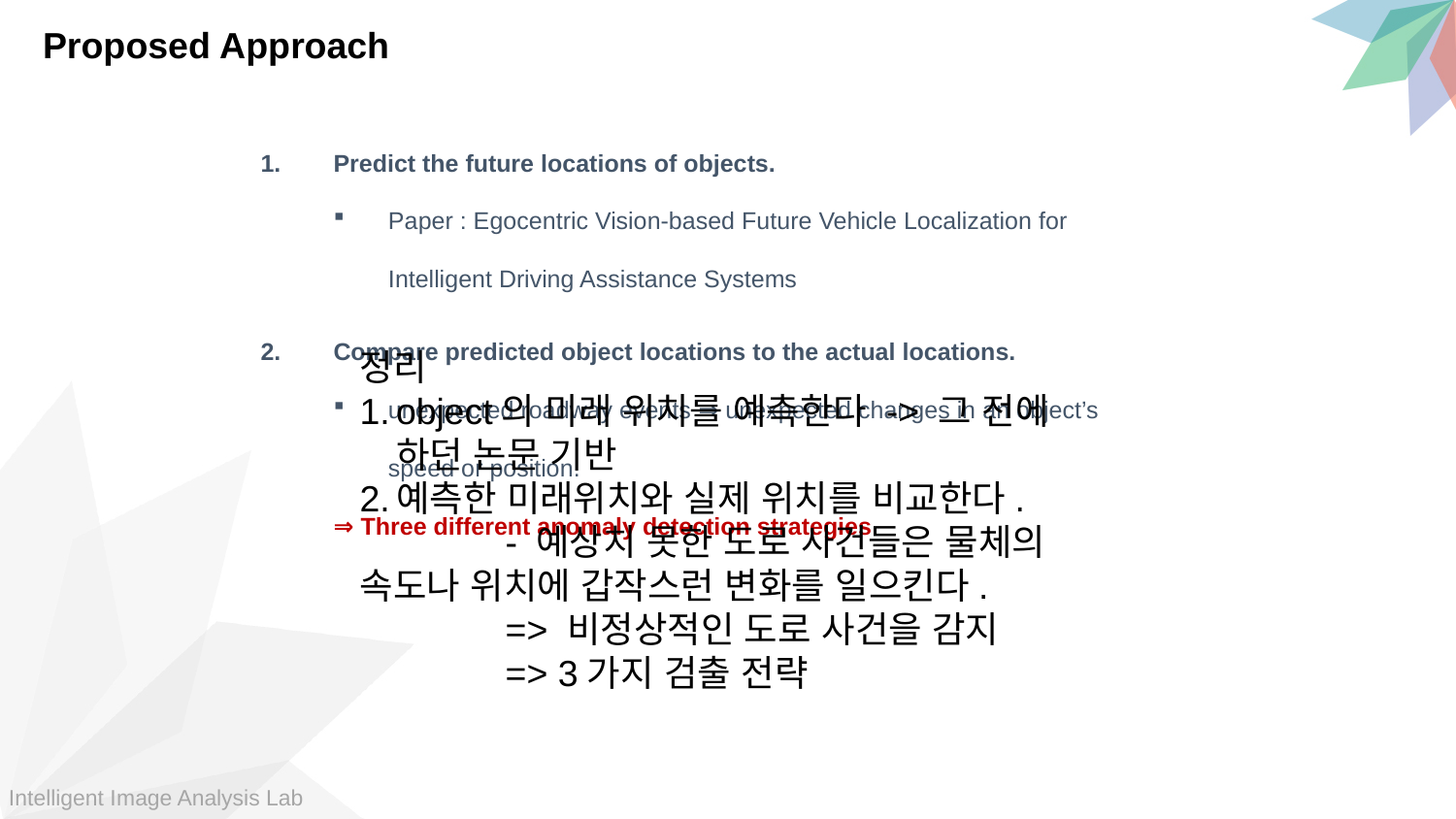

Proposed Approach
Predict the future locations of objects. d
Paper : Egocentric Vision-based Future Vehicle Localization for Intelligent Driving Assistance Systems
d
Compare predicted object locations to the actual locations.
unexpected roadway events ⇒ unexpected changes in an object’s speed or position.
⇒ Three different anomaly detection strategies
정리
object의 미래 위치를 예측한다 -> 그 전에 하던 논문 기반
예측한 미래위치와 실제 위치를 비교한다.
	- 예상치 못한 도로 사건들은 물체의 속도나 위치에 갑작스런 변화를 일으킨다.
	=> 비정상적인 도로 사건을 감지
	=> 3가지 검출 전략